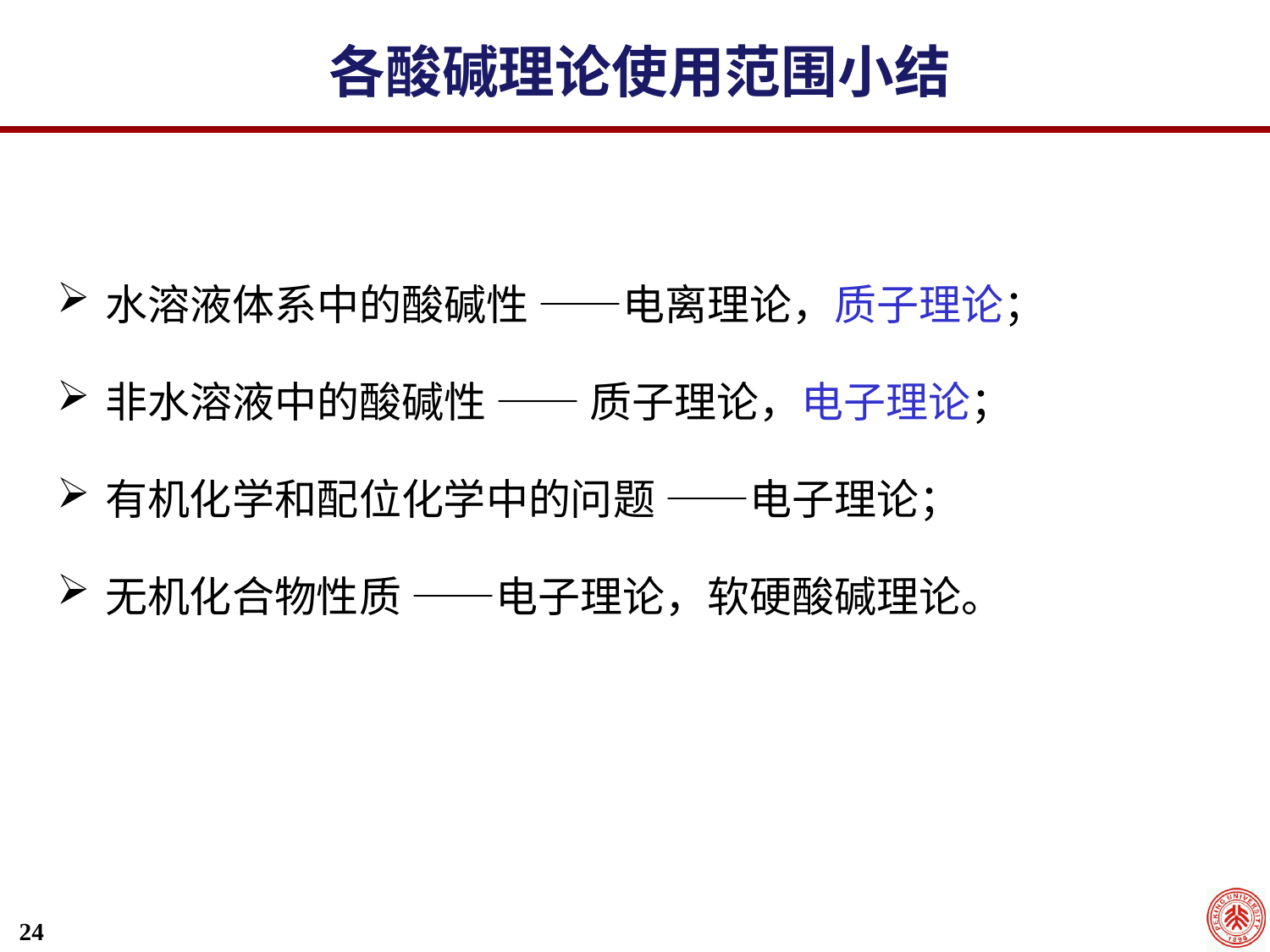

各酸碱理论使用范围小结

水溶液体系中的酸碱性 ——电离理论，质子理论；
非水溶液中的酸碱性 —— 质子理论，电子理论；
有机化学和配位化学中的问题 ——电子理论；
无机化合物性质 ——电子理论，软硬酸碱理论。
24